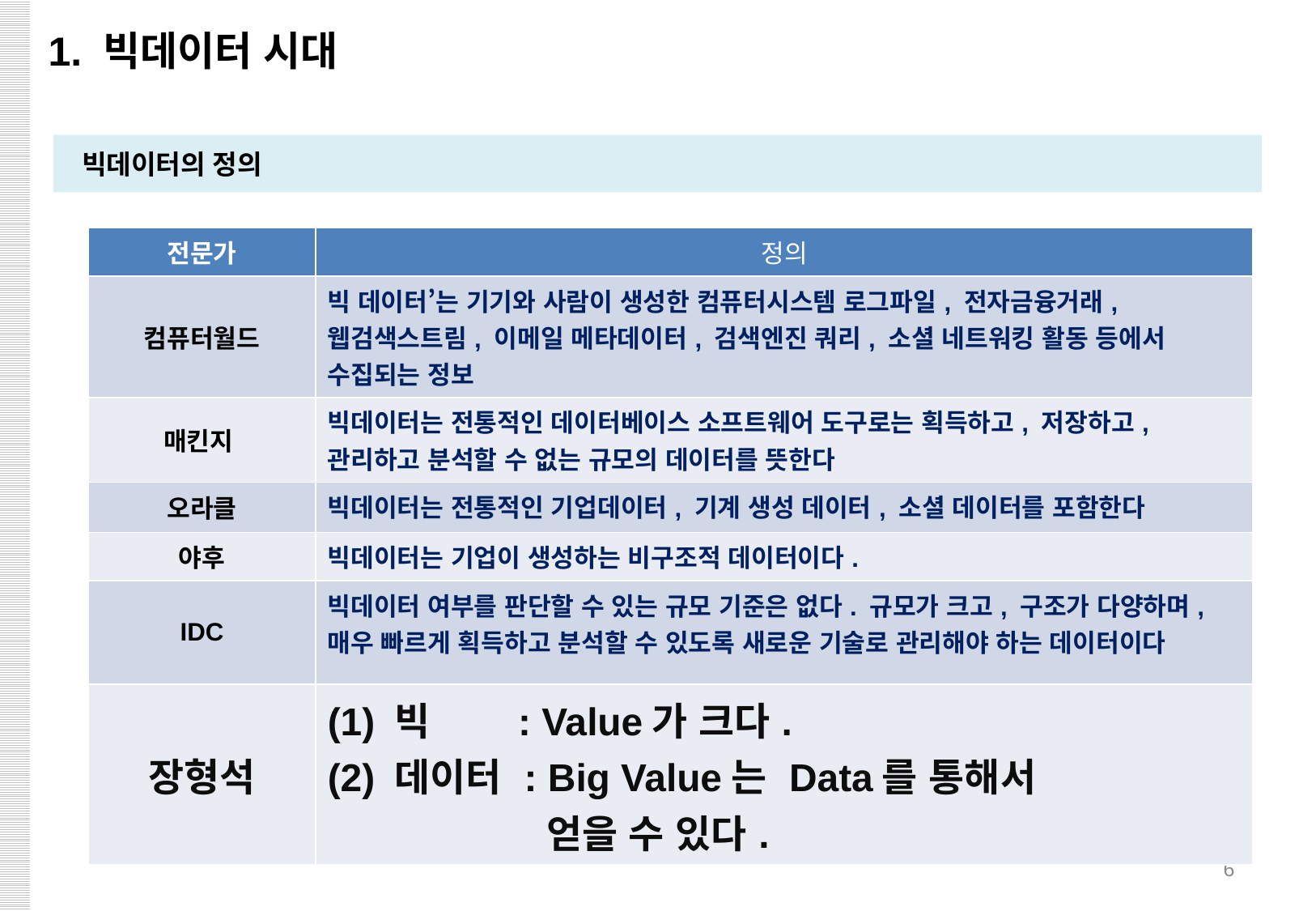

1. 빅데이터 시대
빅데이터의 정의
| 전문가 | 정의 |
| --- | --- |
| 컴퓨터월드 | 빅 데이터’는 기기와 사람이 생성한 컴퓨터시스템 로그파일, 전자금융거래, 웹검색스트림, 이메일 메타데이터, 검색엔진 쿼리, 소셜 네트워킹 활동 등에서 수집되는 정보 |
| 매킨지 | 빅데이터는 전통적인 데이터베이스 소프트웨어 도구로는 획득하고, 저장하고, 관리하고 분석할 수 없는 규모의 데이터를 뜻한다 |
| 오라클 | 빅데이터는 전통적인 기업데이터, 기계 생성 데이터, 소셜 데이터를 포함한다 |
| 야후 | 빅데이터는 기업이 생성하는 비구조적 데이터이다. |
| IDC | 빅데이터 여부를 판단할 수 있는 규모 기준은 없다. 규모가 크고, 구조가 다양하며, 매우 빠르게 획득하고 분석할 수 있도록 새로운 기술로 관리해야 하는 데이터이다 |
| 장형석 | (1) 빅 : Value가 크다. (2) 데이터 : Big Value는 Data를 통해서 얻을 수 있다. |